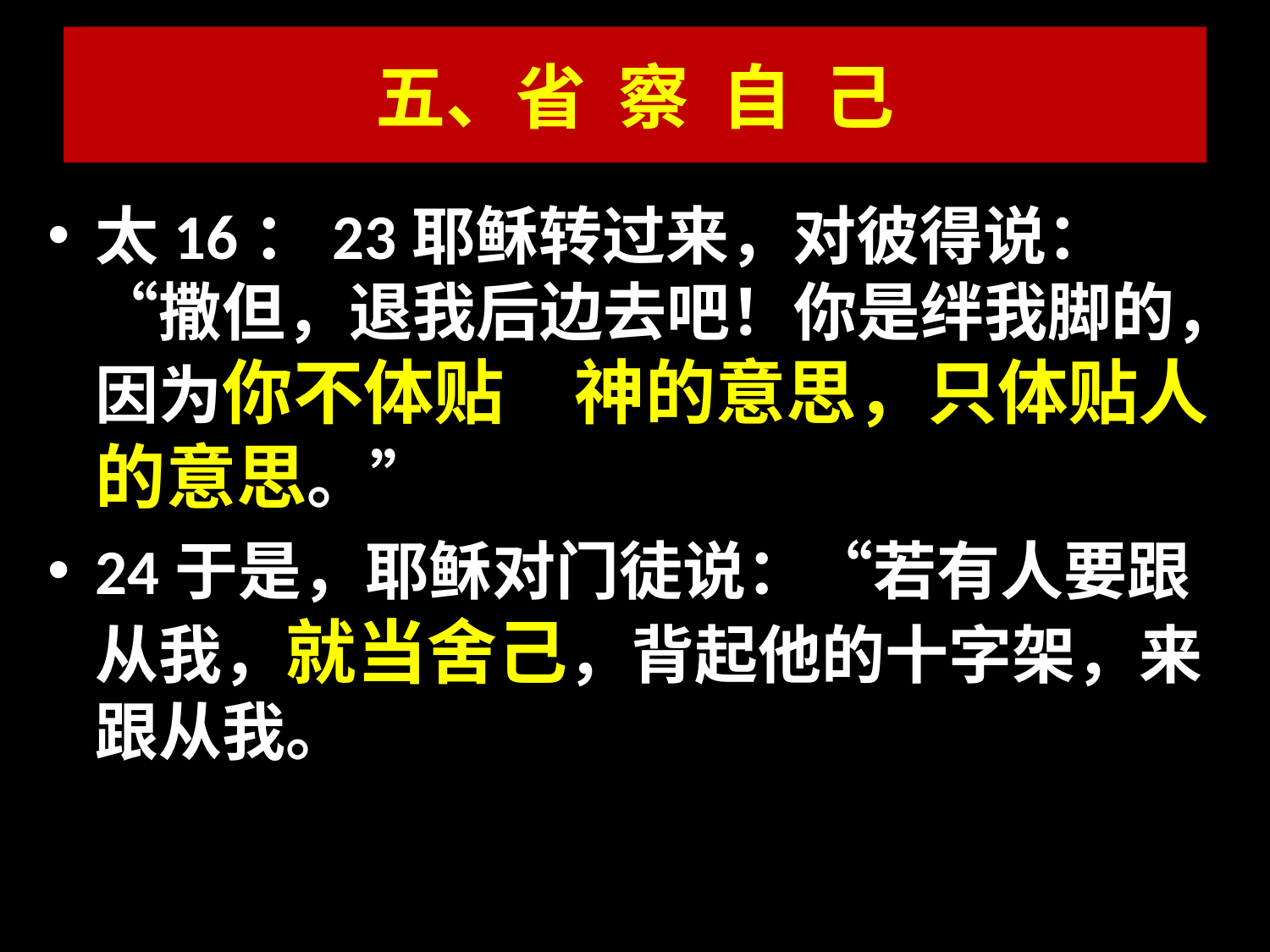

# 五、省  察  自  己
太16：23耶稣转过来，对彼得说：“撒但，退我后边去吧！你是绊我脚的，因为你不体贴　神的意思，只体贴人的意思。”
24于是，耶稣对门徒说：“若有人要跟从我，就当舍己，背起他的十字架，来跟从我。